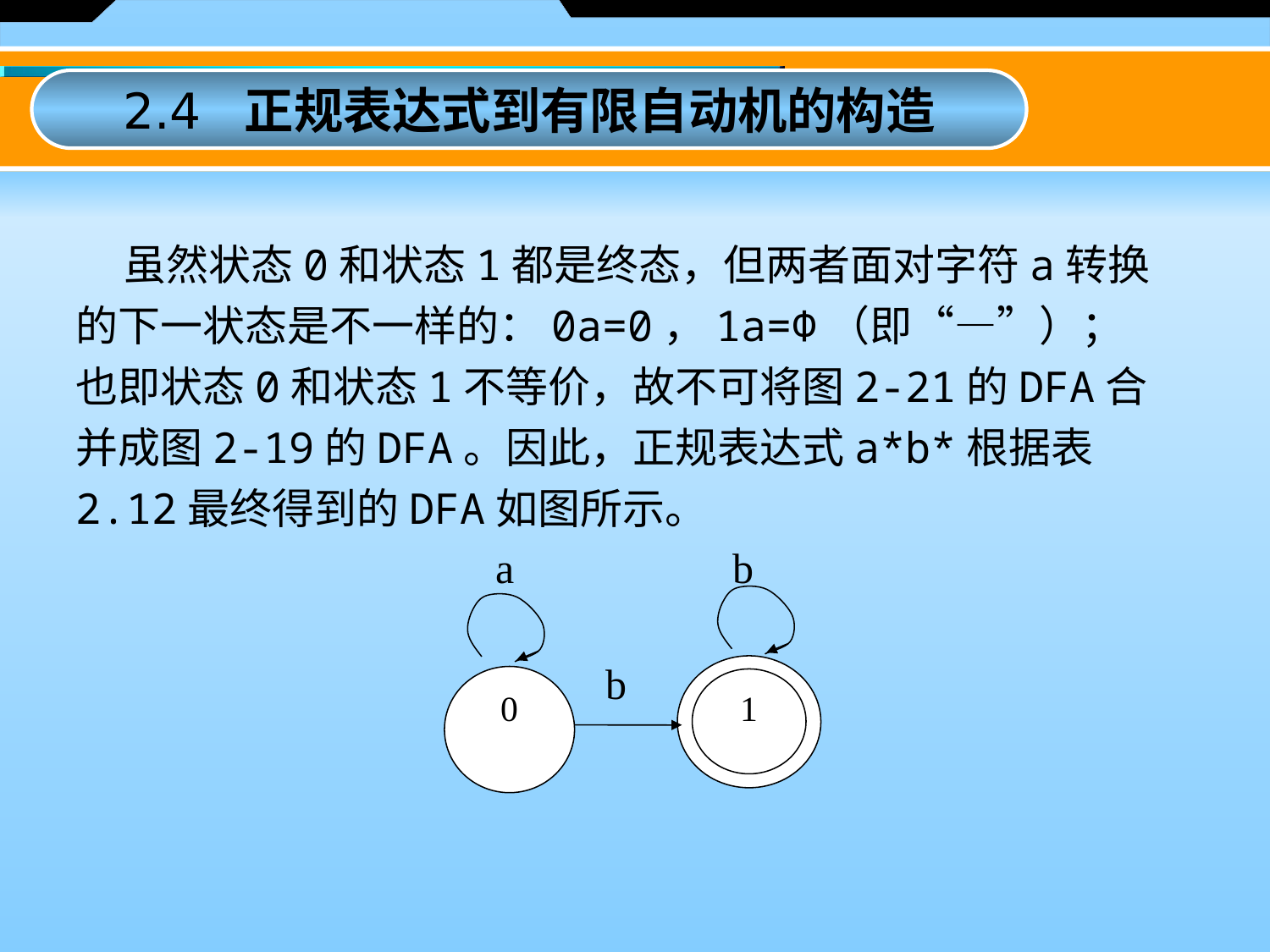

2.4  正规表达式到有限自动机的构造
    虽然状态0和状态1都是终态，但两者面对字符a转换的下一状态是不一样的：0a=0，1a=Φ（即“—”）；也即状态0和状态1不等价，故不可将图2-21的DFA合并成图2-19的DFA。因此，正规表达式a*b*根据表2.12最终得到的DFA如图所示。

a
b

 b

1
0